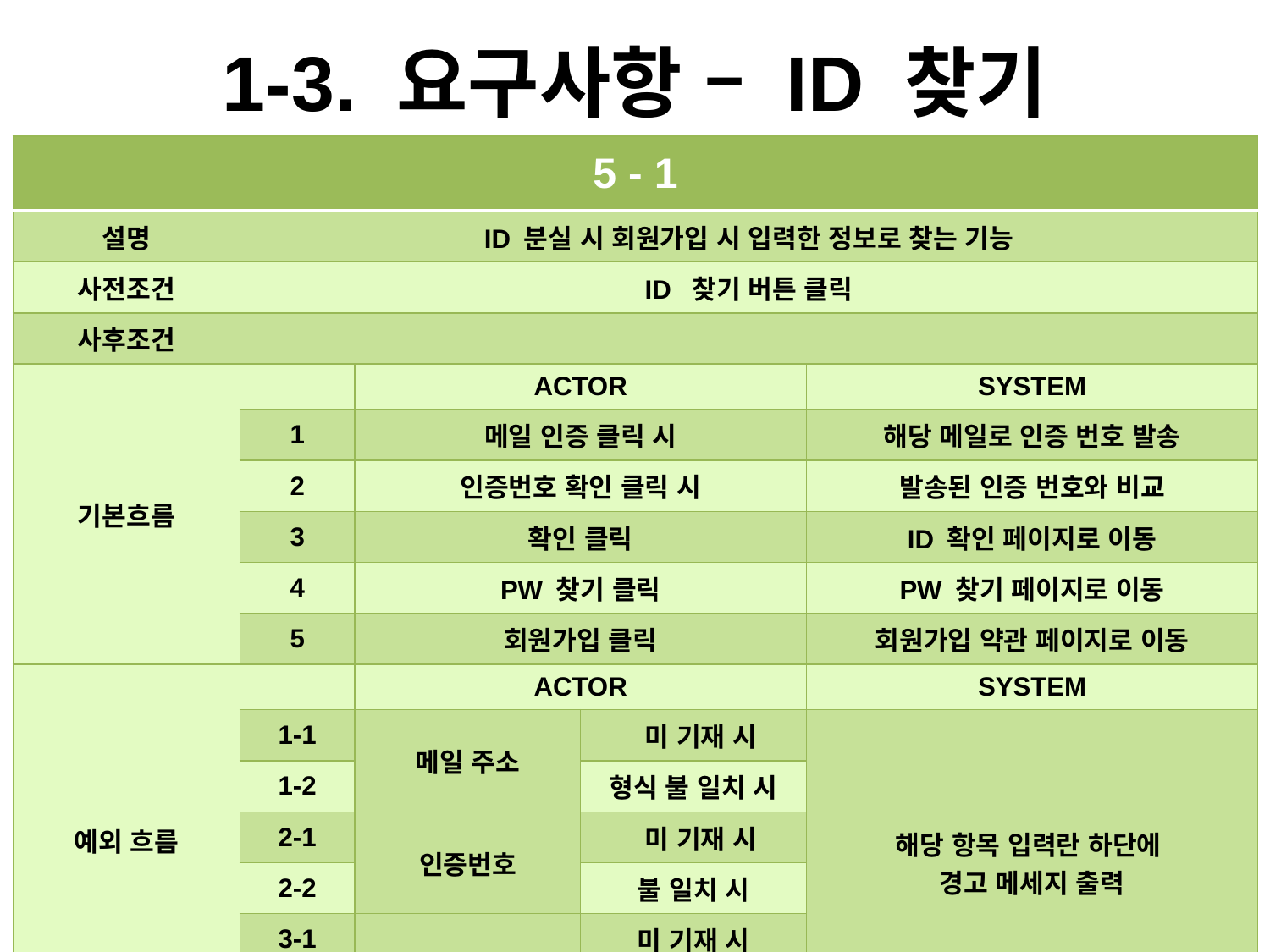

# 1-3. 요구사항 – ID 찾기
| 5 - 1 |  |  |  |  |
| --- | --- | --- | --- | --- |
| 설명 | ID 분실 시 회원가입 시 입력한 정보로 찾는 기능 |  |  |  |
| 사전조건 | ID 찾기 버튼 클릭 |  |  |  |
| 사후조건 |  |  |  |  |
| 기본흐름 |  | ACTOR |  | SYSTEM |
|  | 1 | 메일 인증 클릭 시 |  | 해당 메일로 인증 번호 발송 |
|  | 2 | 인증번호 확인 클릭 시 |  | 발송된 인증 번호와 비교 |
|  | 3 | 확인 클릭 |  | ID 확인 페이지로 이동 |
|  | 4 | PW 찾기 클릭 |  | PW 찾기 페이지로 이동 |
|  | 5 | 회원가입 클릭 |  | 회원가입 약관 페이지로 이동 |
| 예외 흐름 |  | ACTOR |  | SYSTEM |
|  | 1-1 | 메일 주소 | 미 기재 시 | 해당 항목 입력란 하단에 경고 메세지 출력 |
|  | 1-2 |  | 형식 불 일치 시 |  |
|  | 2-1 | 인증번호 | 미 기재 시 |  |
|  | 2-2 |  | 불 일치 시 |  |
|  | 3-1 | 이름 | 미 기재 시 |  |
|  | 3-2 |  | 형식 불 일치 시 |  |